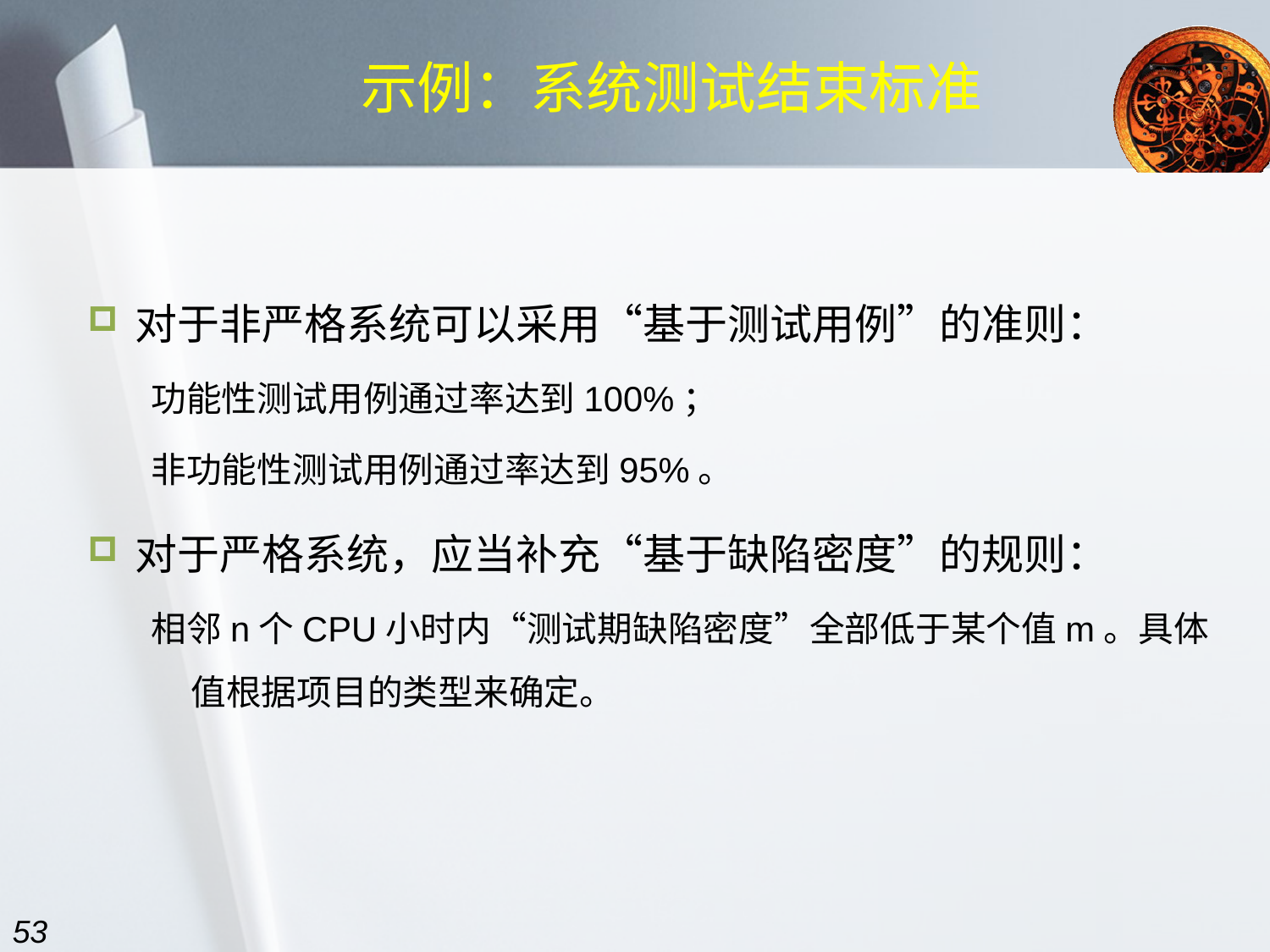

# 示例：系统测试结束标准
对于非严格系统可以采用“基于测试用例”的准则：
功能性测试用例通过率达到100%；
非功能性测试用例通过率达到95%。
对于严格系统，应当补充“基于缺陷密度”的规则：
相邻n个CPU小时内“测试期缺陷密度”全部低于某个值m。具体值根据项目的类型来确定。

53